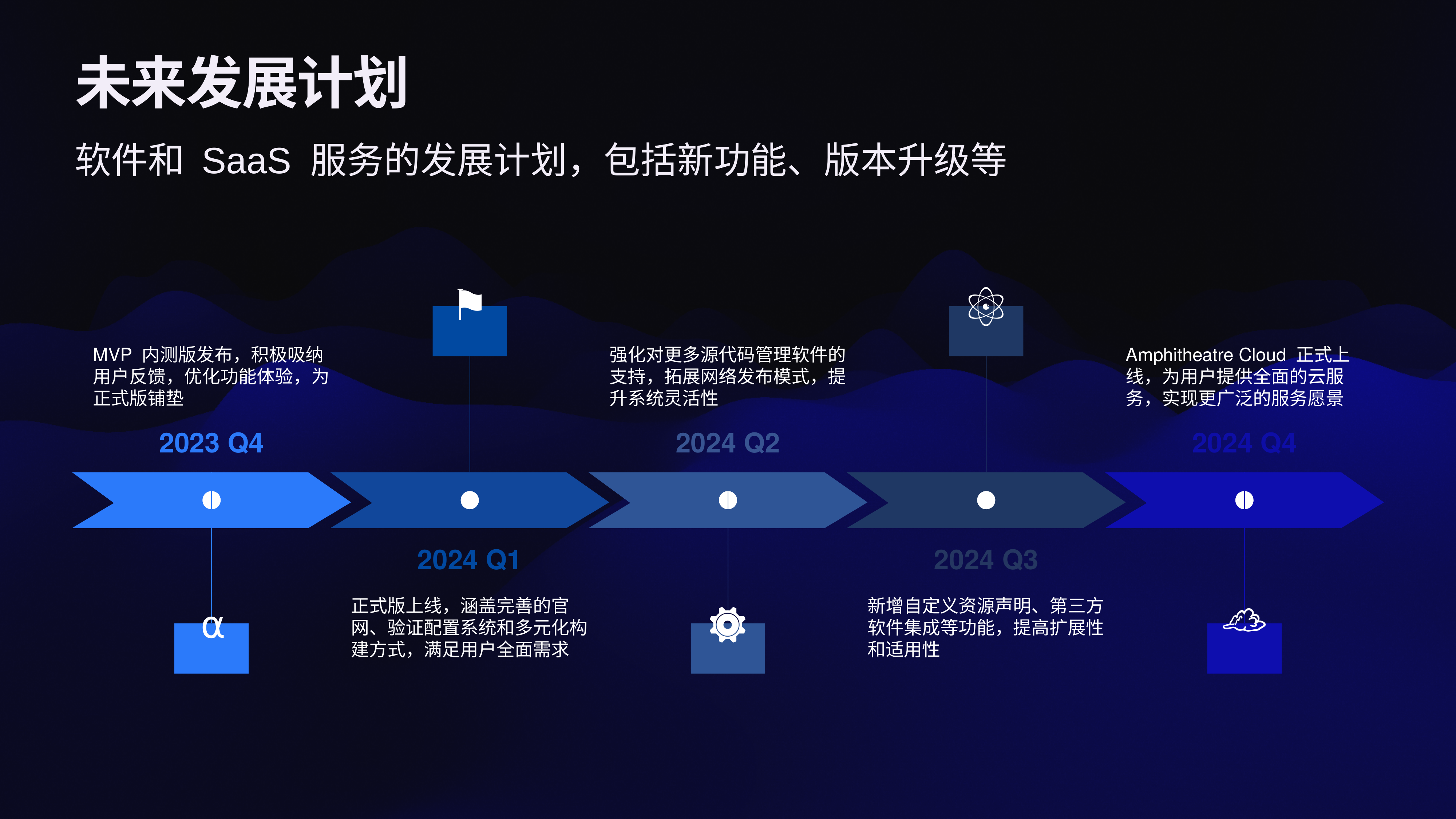

# 未来发展计划
软件和 SaaS 服务的发展计划，包括新功能、版本升级等
⚛︎
⚑

MVP 内测版发布，积极吸纳用户反馈，优化功能体验，为正式版铺垫
2023 Q4
强化对更多源代码管理软件的支持，拓展网络发布模式，提升系统灵活性
2024 Q2
Amphitheatre Cloud 正式上线，为用户提供全面的云服务，实现更广泛的服务愿景
2024 Q4

2024 Q1
正式版上线，涵盖完善的官网、验证配置系统和多元化构建方式，满足用户全面需求
2024 Q3
新增自定义资源声明、第三方软件集成等功能，提高扩展性和适用性
☁︎
⚙
⍺